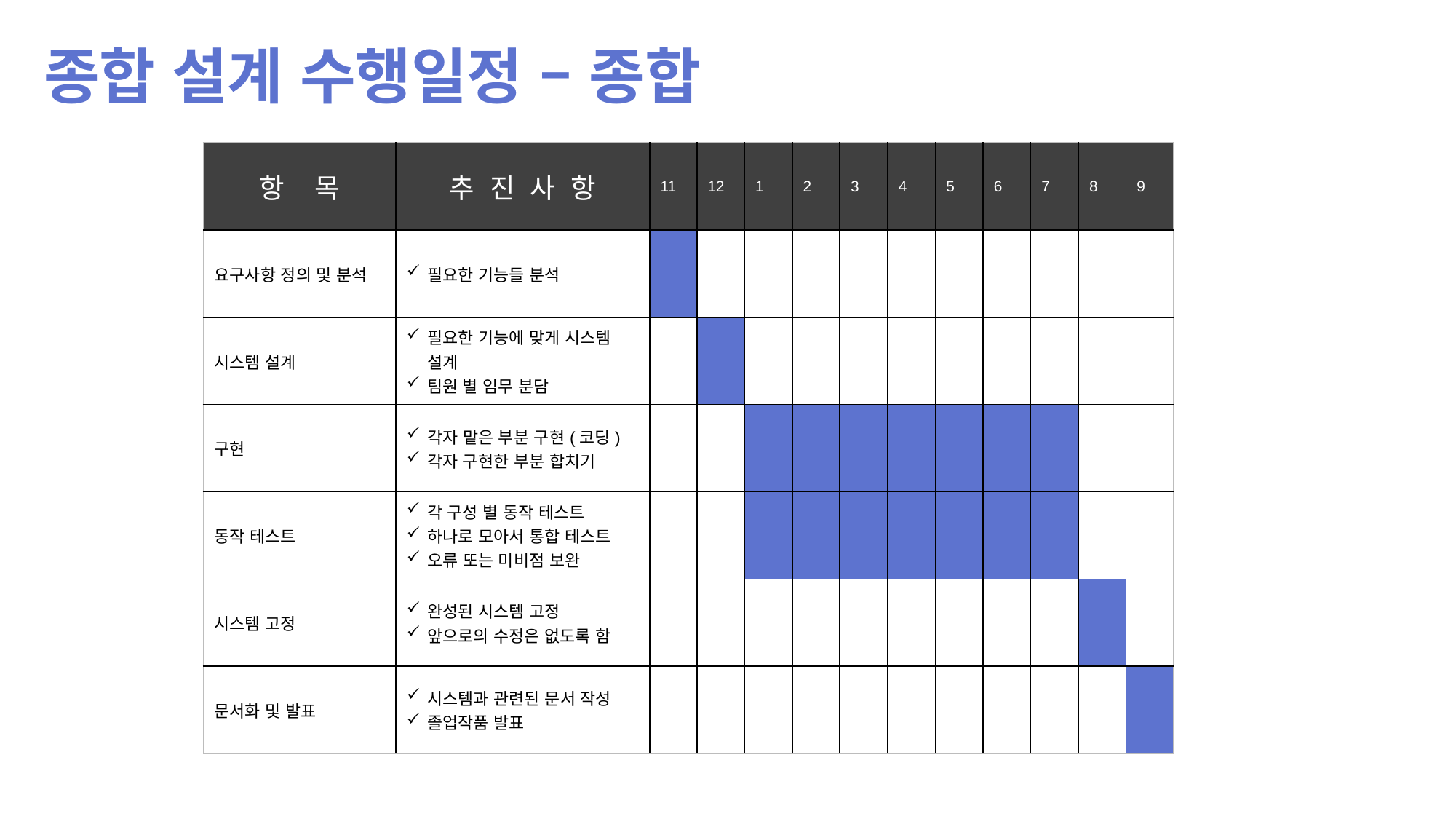

종합 설계 수행일정 – 종합
| 항 목 | 추 진 사 항 | 11 | 12 | 1 | 2 | 3 | 4 | 5 | 6 | 7 | 8 | 9 |
| --- | --- | --- | --- | --- | --- | --- | --- | --- | --- | --- | --- | --- |
| 요구사항 정의 및 분석 | 필요한 기능들 분석 |  |  |  |  |  |  |  |  |  |  |  |
| 시스템 설계 | 필요한 기능에 맞게 시스템 설계 팀원 별 임무 분담 |  |  |  |  |  |  |  |  |  |  |  |
| 구현 | 각자 맡은 부분 구현(코딩) 각자 구현한 부분 합치기 |  |  |  |  |  |  |  |  |  |  |  |
| 동작 테스트 | 각 구성 별 동작 테스트 하나로 모아서 통합 테스트 오류 또는 미비점 보완 |  |  |  |  |  |  |  |  |  |  |  |
| 시스템 고정 | 완성된 시스템 고정 앞으로의 수정은 없도록 함 |  |  |  |  |  |  |  |  |  |  |  |
| 문서화 및 발표 | 시스템과 관련된 문서 작성 졸업작품 발표 |  |  |  |  |  |  |  |  |  |  |  |